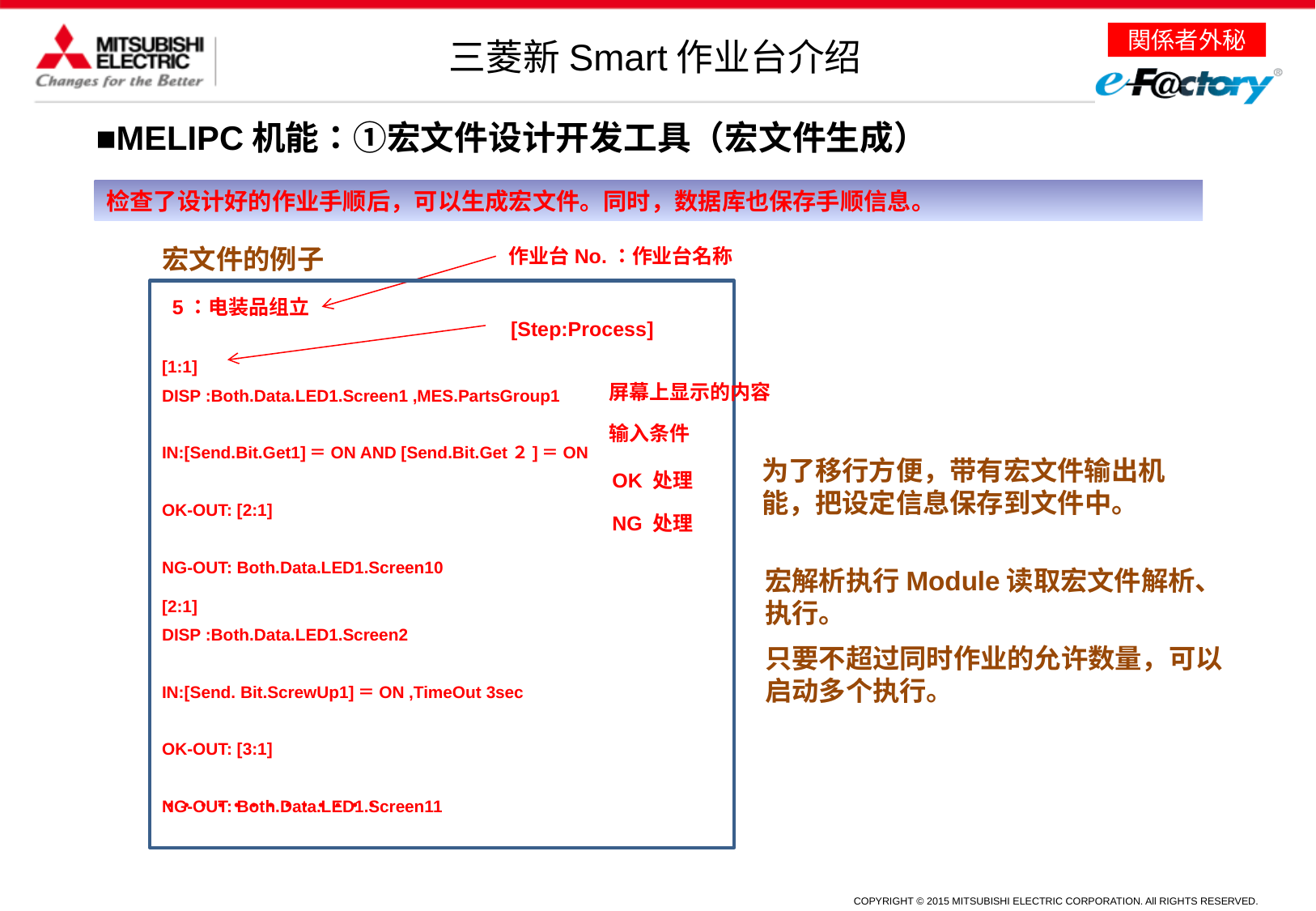

三菱新Smart作业台介绍
■MELIPC机能：①宏文件设计开发工具（宏文件生成）
检查了设计好的作业手顺后，可以生成宏文件。同时，数据库也保存手顺信息。
宏文件的例子
作业台No.：作业台名称

5：电装品组立
[Step:Process]

[1:1]
DISP :Both.Data.LED1.Screen1 ,MES.PartsGroup1

IN:[Send.Bit.Get1]＝ON AND [Send.Bit.Get２]＝ON

OK-OUT: [2:1]

NG-OUT: Both.Data.LED1.Screen10

屏幕上显示的内容
输入条件
为了移行方便，带有宏文件输出机能，把设定信息保存到文件中。
OK 处理
NG 处理
宏解析执行Module读取宏文件解析、执行。
只要不超过同时作业的允许数量，可以启动多个执行。
[2:1]
DISP :Both.Data.LED1.Screen2

IN:[Send. Bit.ScrewUp1]＝ON ,TimeOut 3sec

OK-OUT: [3:1]

NG-OUT: Both.Data.LED1.Screen11

・・・・・・・・・・・・・